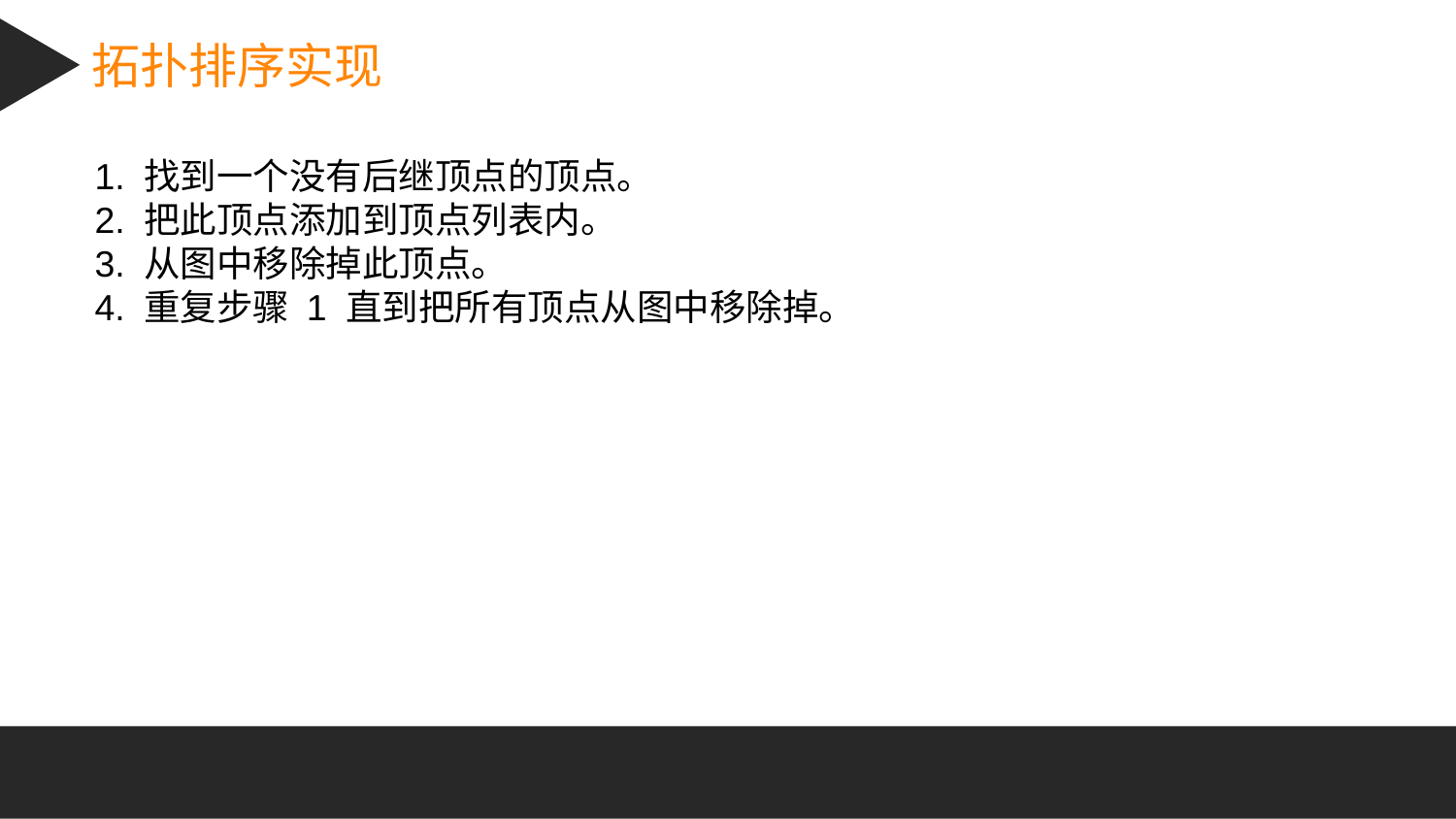

拓扑排序实现
1. 找到一个没有后继顶点的顶点。
2. 把此顶点添加到顶点列表内。
3. 从图中移除掉此顶点。
4. 重复步骤 1 直到把所有顶点从图中移除掉。